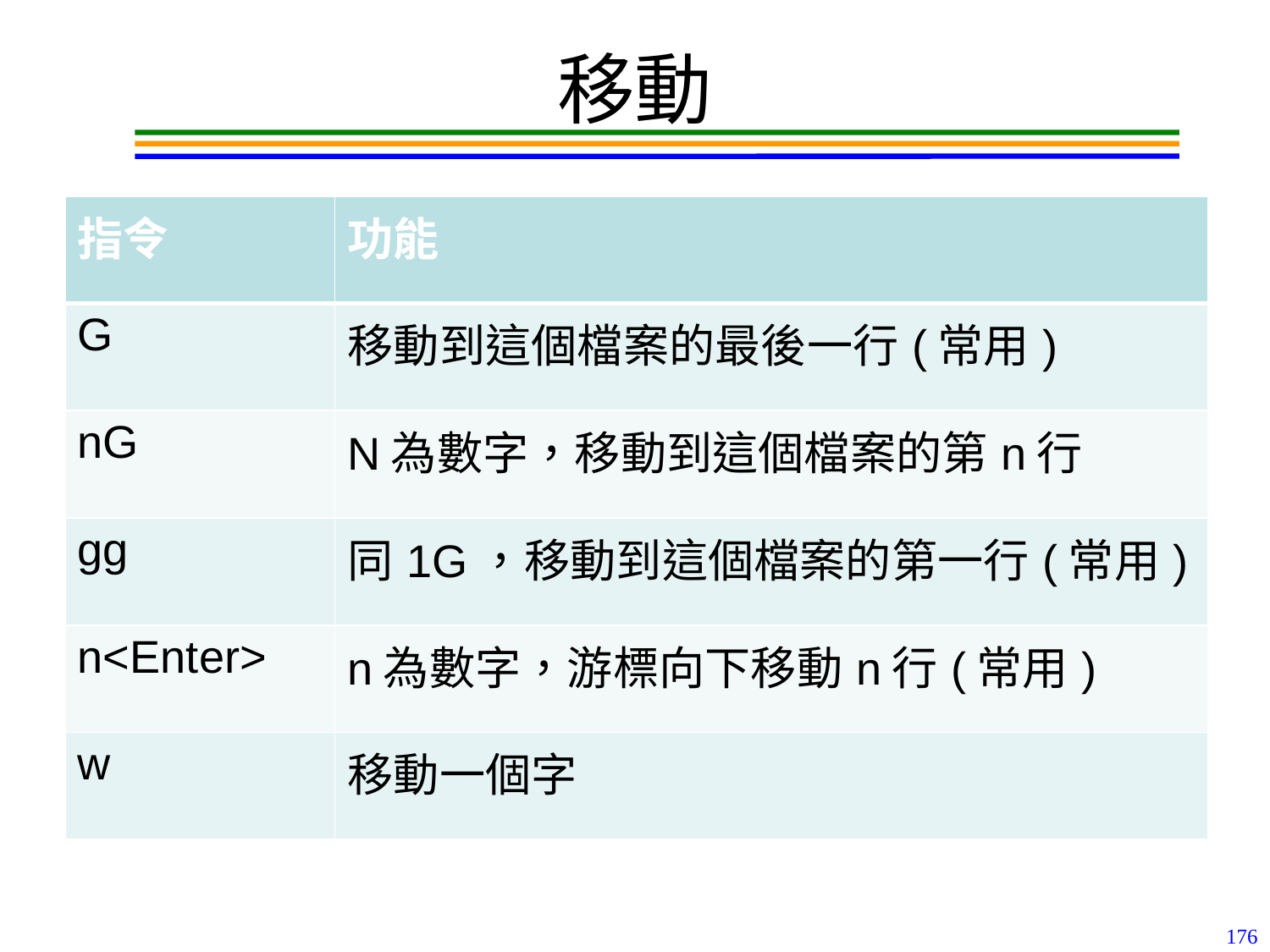

# 移動
| 指令 | 功能 |
| --- | --- |
| G | 移動到這個檔案的最後一行(常用) |
| nG | N為數字，移動到這個檔案的第n行 |
| gg | 同1G，移動到這個檔案的第一行(常用) |
| n<Enter> | n為數字，游標向下移動n行(常用) |
| w | 移動一個字 |
176